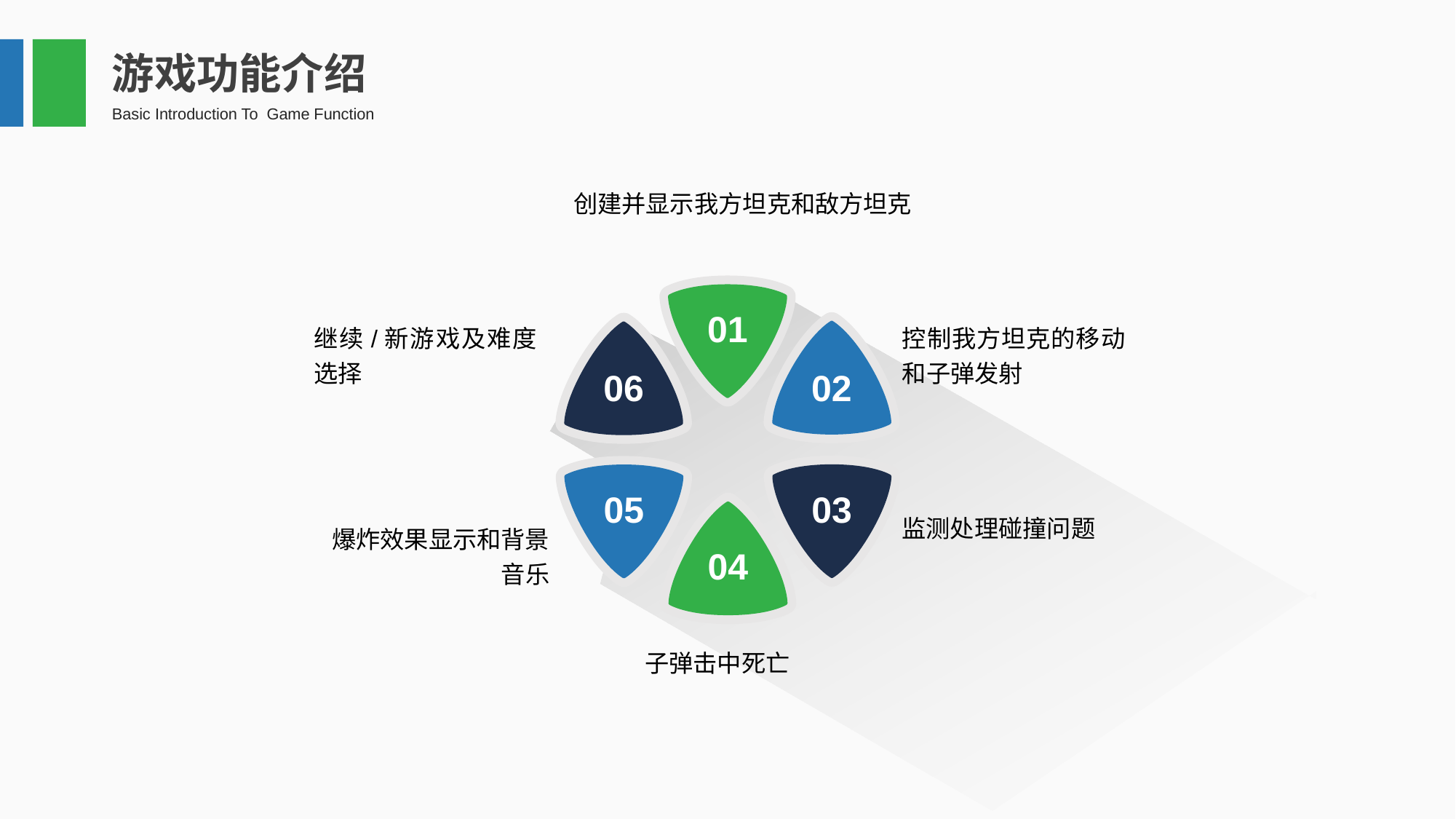

游戏功能介绍
Basic Introduction To  Game Function
创建并显示我方坦克和敌方坦克

01

06
02

05
03

04

继续/新游戏及难度选择

控制我方坦克的移动和子弹发射

监测处理碰撞问题
爆炸效果显示和背景音乐

子弹击中死亡